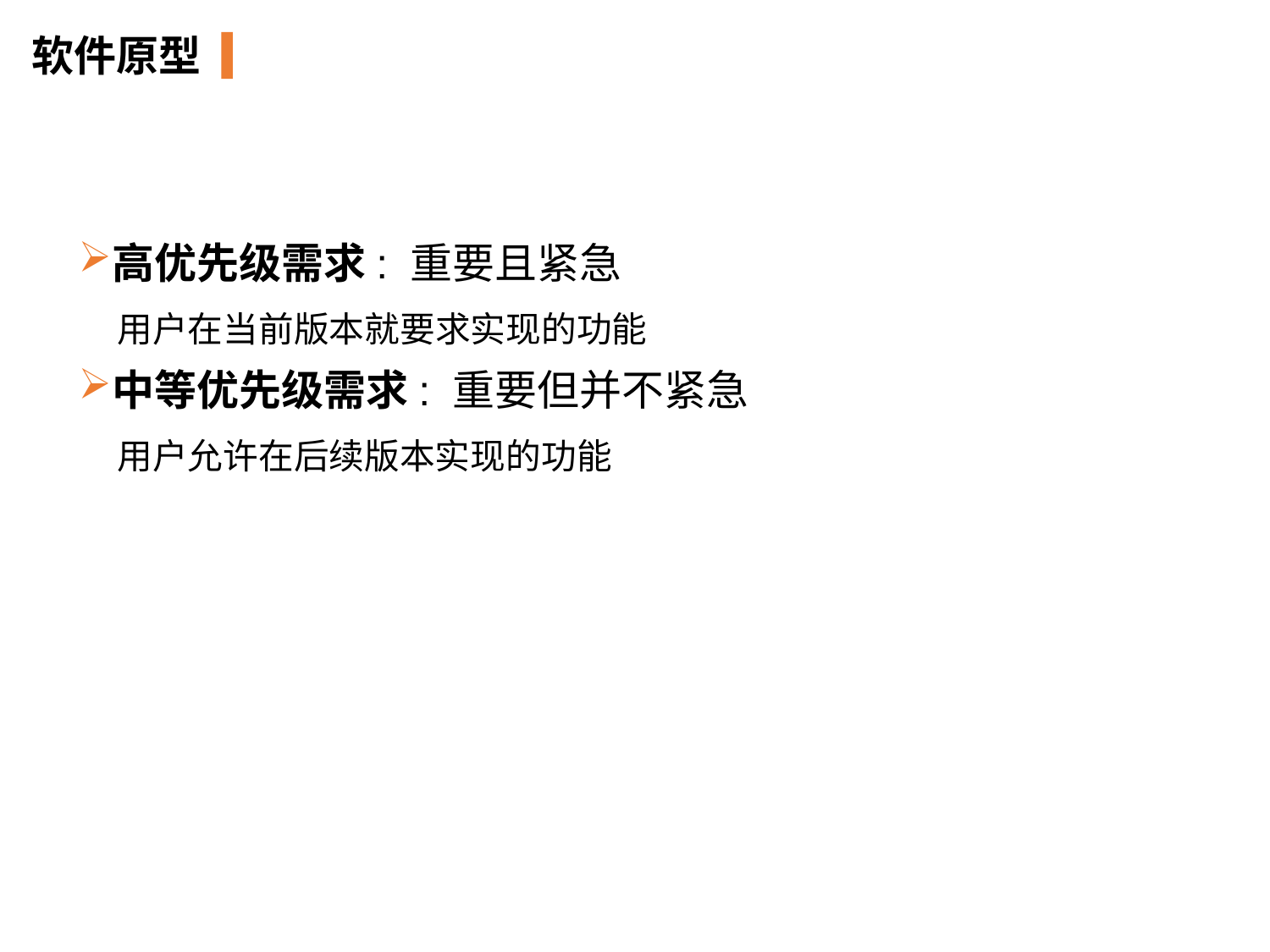

软件原型

高优先级需求: 重要且紧急
   用户在当前版本就要求实现的功能
中等优先级需求: 重要但并不紧急
   用户允许在后续版本实现的功能